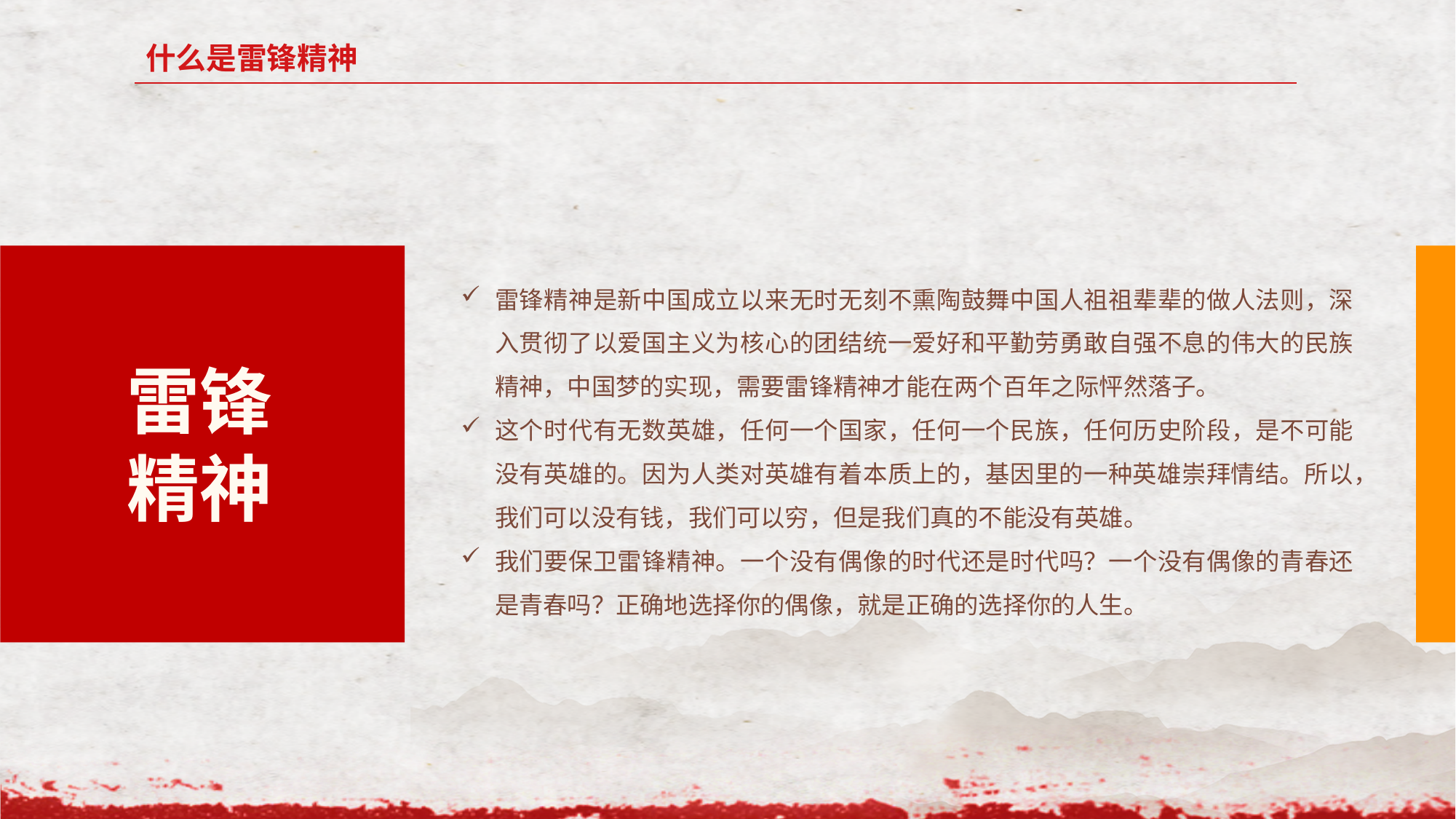

什么是雷锋精神

雷锋
精神

雷锋精神是新中国成立以来无时无刻不熏陶鼓舞中国人祖祖辈辈的做人法则，深入贯彻了以爱国主义为核心的团结统一爱好和平勤劳勇敢自强不息的伟大的民族精神，中国梦的实现，需要雷锋精神才能在两个百年之际怦然落子。
这个时代有无数英雄，任何一个国家，任何一个民族，任何历史阶段，是不可能没有英雄的。因为人类对英雄有着本质上的，基因里的一种英雄崇拜情结。所以，我们可以没有钱，我们可以穷，但是我们真的不能没有英雄。
我们要保卫雷锋精神。一个没有偶像的时代还是时代吗？一个没有偶像的青春还是青春吗？正确地选择你的偶像，就是正确的选择你的人生。